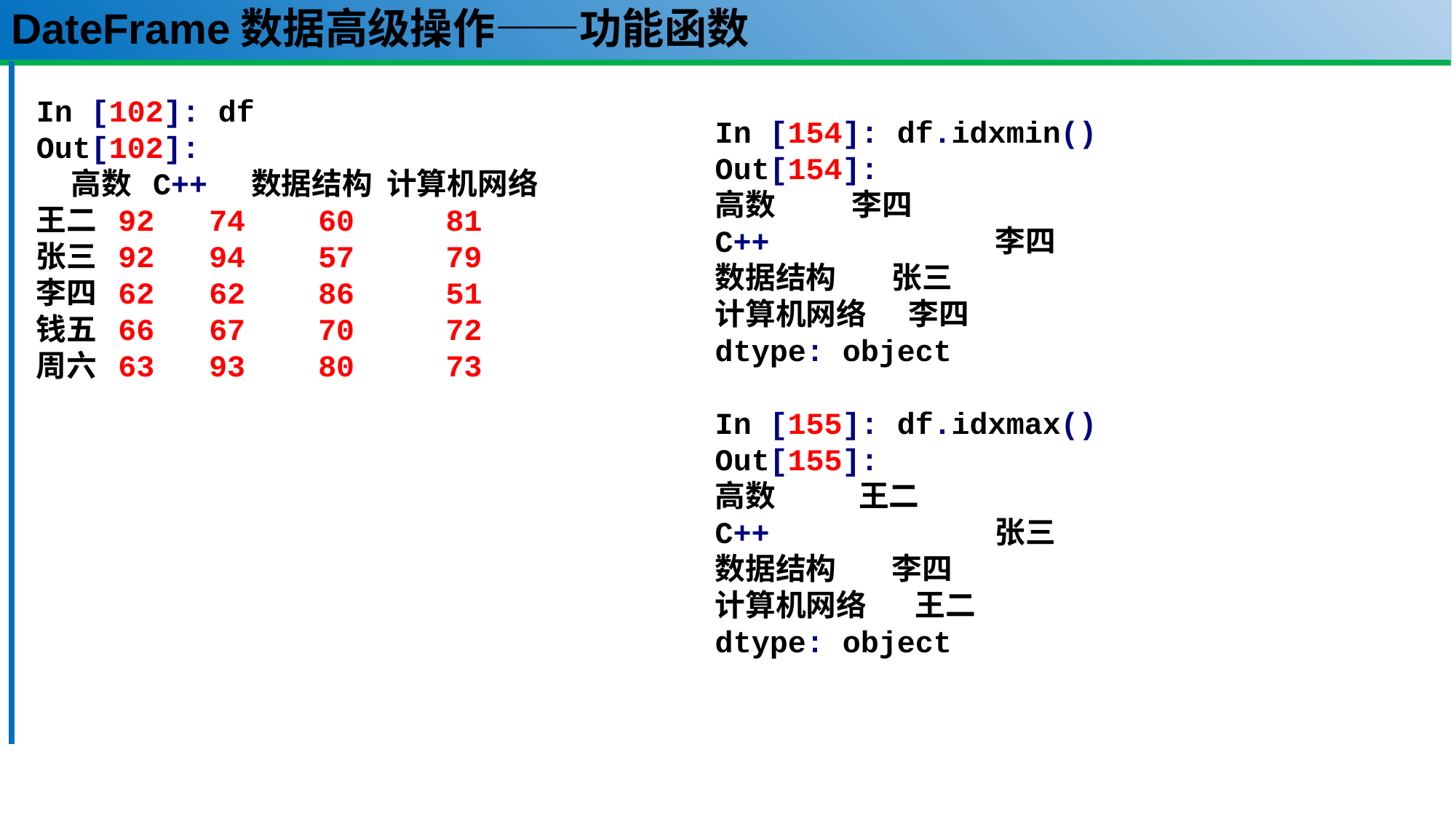

# DateFrame数据高级操作——功能函数
In [102]: df
Out[102]:
    高数  C++  数据结构  计算机网络
王二  92   74    60     81
张三  92   94    57     79
李四  62   62    86     51
钱五  66   67    70     72
周六  63   93    80     73
In [154]: df.idxmin()
Out[154]:
高数           李四
C++            李四
数据结构        张三
计算机网络      李四
dtype: object

In [155]: df.idxmax()
Out[155]:
高数            王二
C++            张三
数据结构        李四
计算机网络       王二
dtype: object